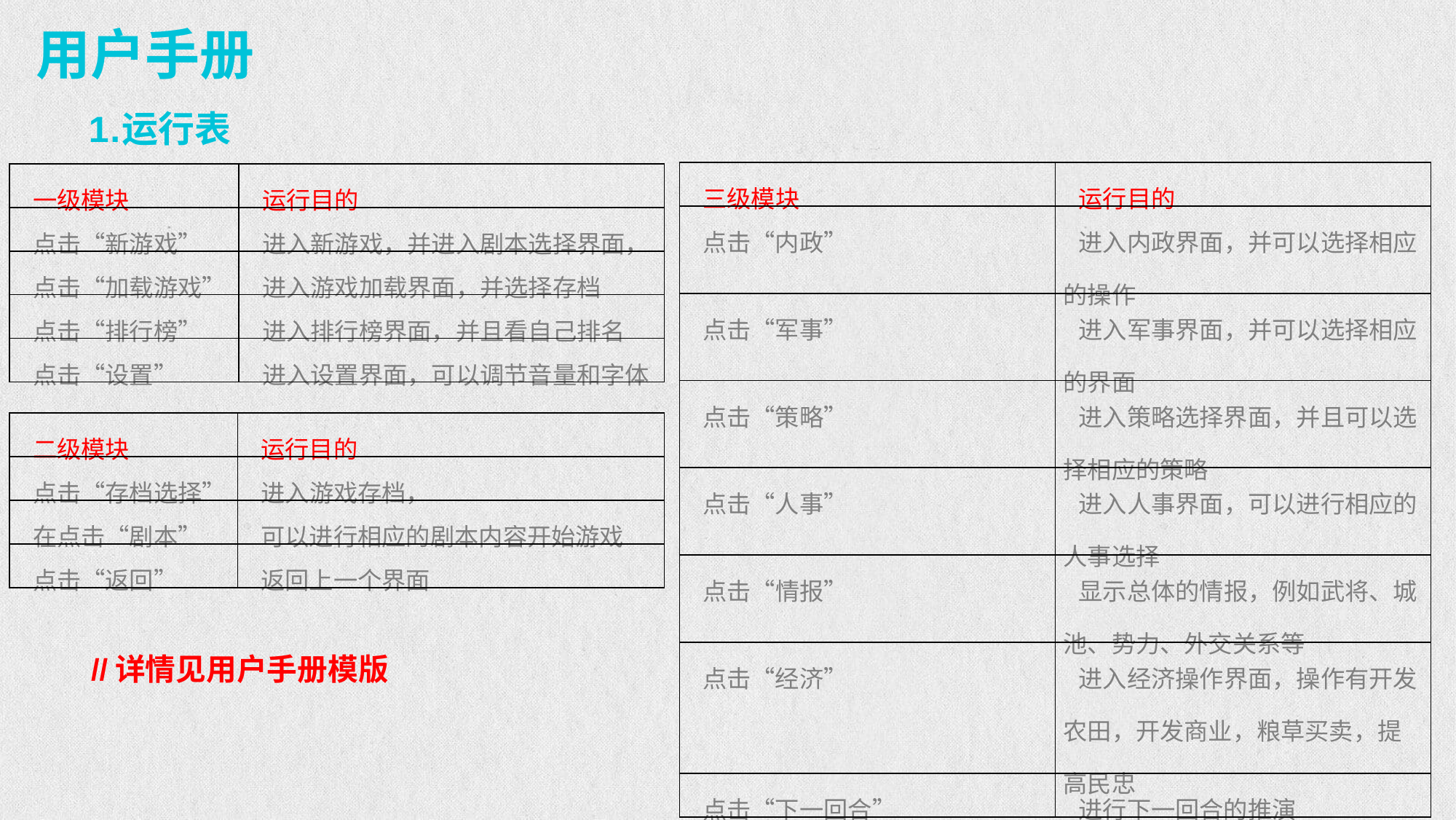

用户手册
运行表
| 三级模块 | 运行目的 |
| --- | --- |
| 点击“内政” | 进入内政界面，并可以选择相应的操作 |
| 点击“军事” | 进入军事界面，并可以选择相应的界面 |
| 点击“策略” | 进入策略选择界面，并且可以选择相应的策略 |
| 点击“人事” | 进入人事界面，可以进行相应的人事选择 |
| 点击“情报” | 显示总体的情报，例如武将、城池、势力、外交关系等 |
| 点击“经济” | 进入经济操作界面，操作有开发农田，开发商业，粮草买卖，提高民忠 |
| 点击“下一回合” | 进行下一回合的推演 |
| 一级模块 | 运行目的 |
| --- | --- |
| 点击“新游戏” | 进入新游戏，并进入剧本选择界面， |
| 点击“加载游戏” | 进入游戏加载界面，并选择存档 |
| 点击“排行榜” | 进入排行榜界面，并且看自己排名 |
| 点击“设置” | 进入设置界面，可以调节音量和字体 |

| 二级模块 | 运行目的 |
| --- | --- |
| 点击“存档选择” | 进入游戏存档， |
| 在点击“剧本” | 可以进行相应的剧本内容开始游戏 |
| 点击“返回” | 返回上一个界面 |
//详情见用户手册模版